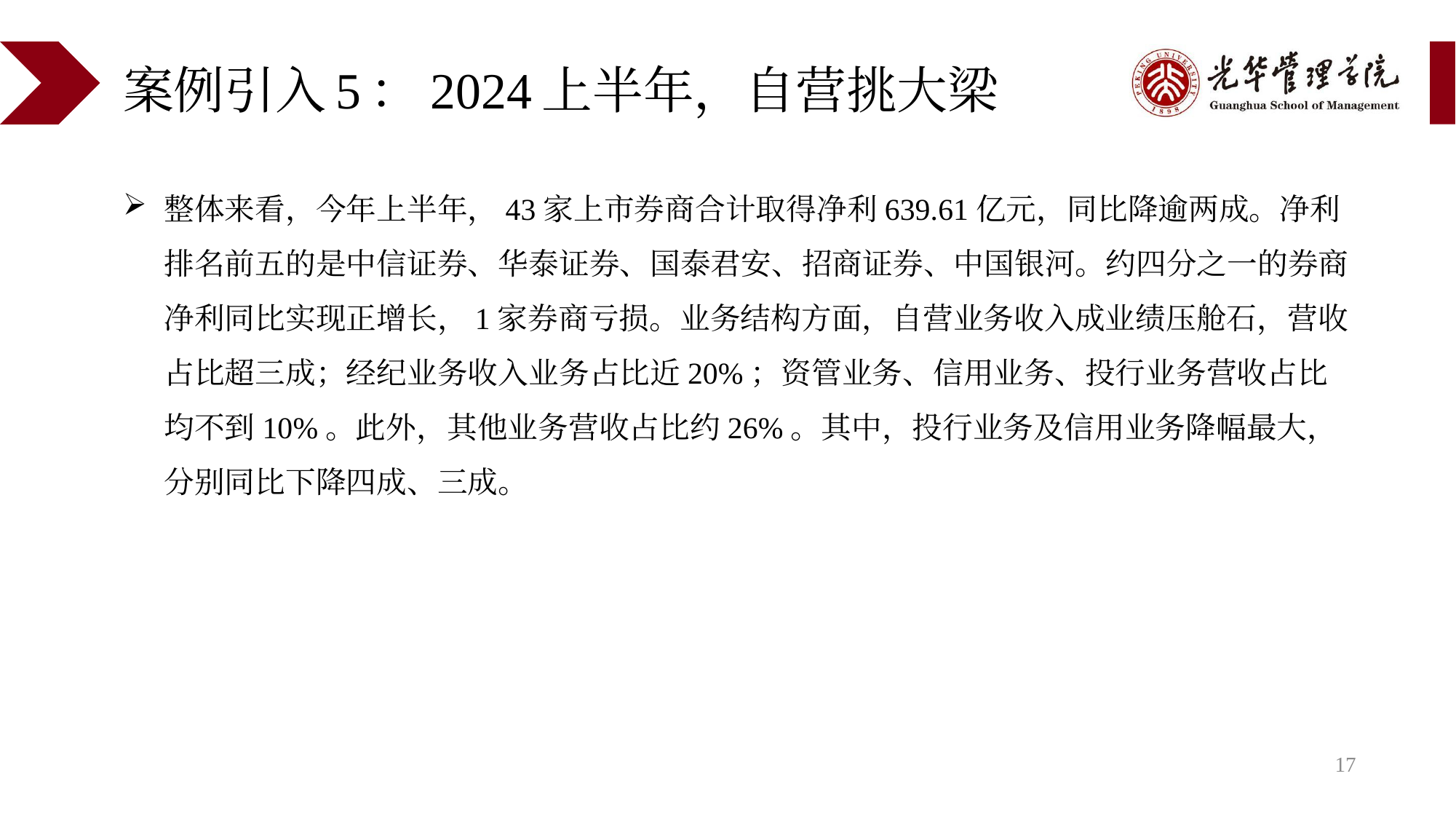

# 案例引入5：2024上半年，自营挑大梁
整体来看，今年上半年，43家上市券商合计取得净利639.61亿元，同比降逾两成。净利排名前五的是中信证券、华泰证券、国泰君安、招商证券、中国银河。约四分之一的券商净利同比实现正增长，1家券商亏损。业务结构方面，自营业务收入成业绩压舱石，营收占比超三成；经纪业务收入业务占比近20%；资管业务、信用业务、投行业务营收占比均不到10%。此外，其他业务营收占比约26%。其中，投行业务及信用业务降幅最大，分别同比下降四成、三成。
17